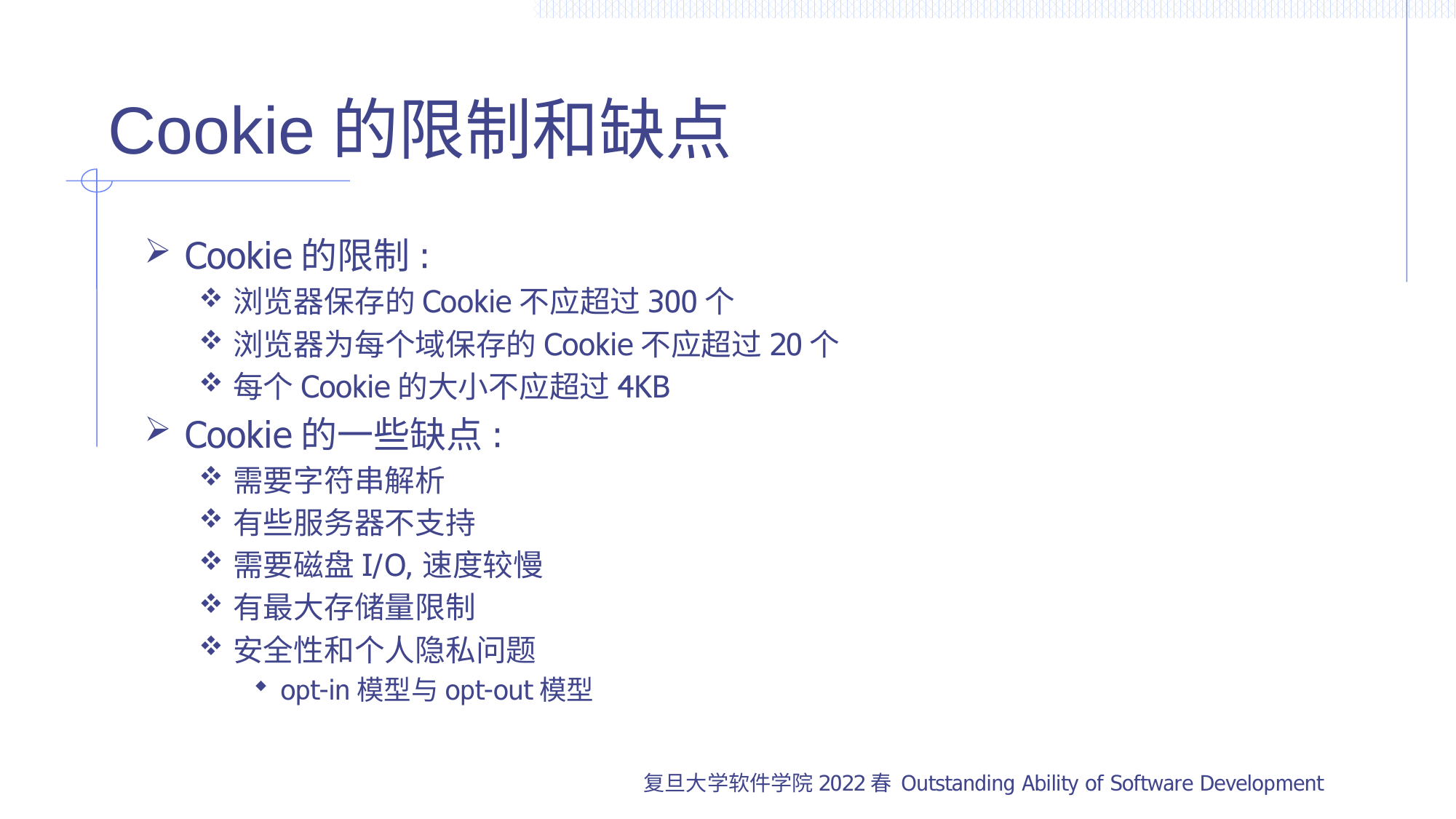

# Cookie的限制和缺点
Cookie的限制:
浏览器保存的Cookie不应超过300个
浏览器为每个域保存的Cookie不应超过20个
每个Cookie的大小不应超过4KB
Cookie的一些缺点:
需要字符串解析
有些服务器不支持
需要磁盘I/O,速度较慢
有最大存储量限制
安全性和个人隐私问题
opt-in模型与opt-out模型